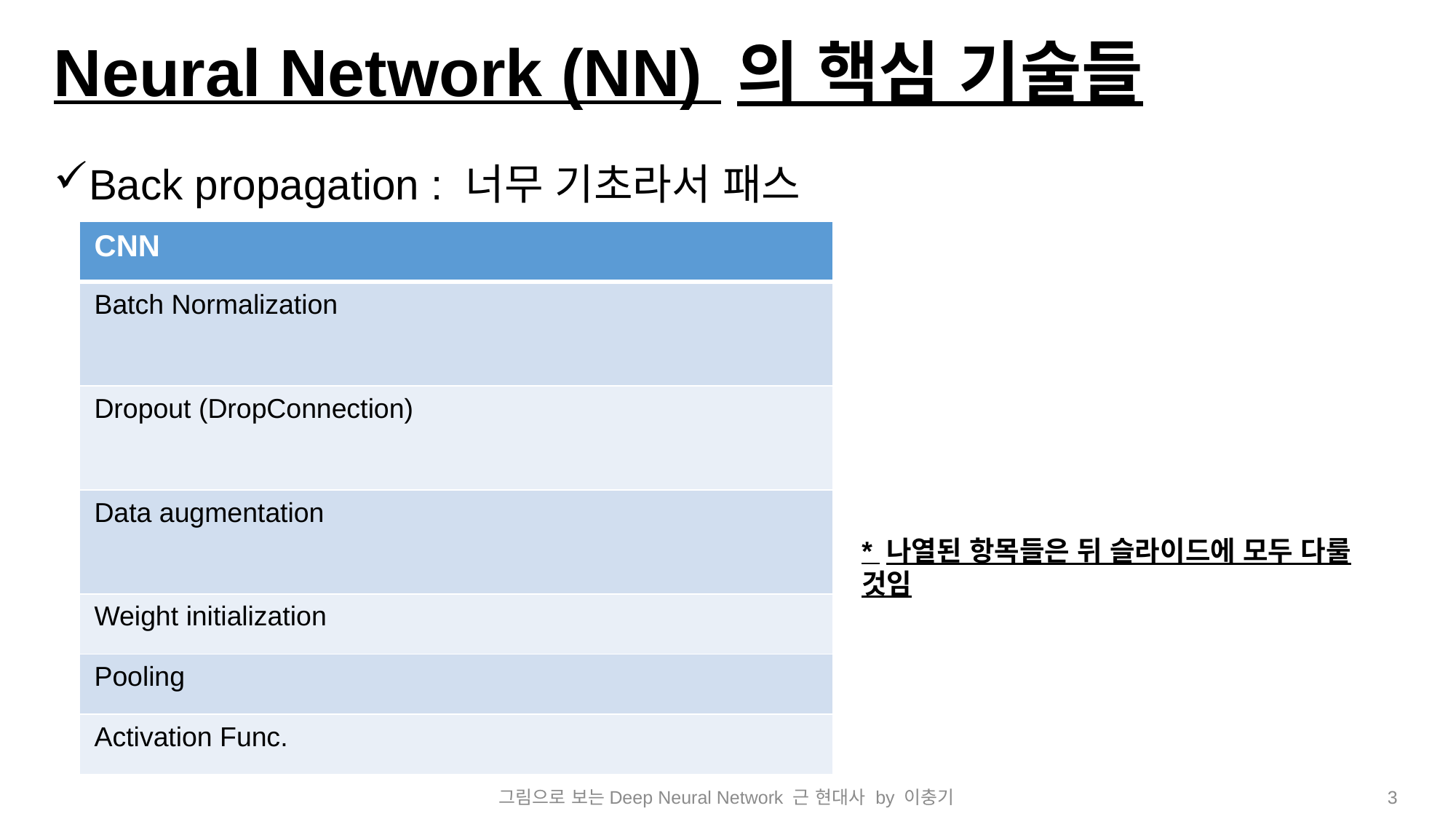

# Neural Network (NN) 의 핵심 기술들
Back propagation : 너무 기초라서 패스

| CNN |
| --- |
| Batch Normalization |
| Dropout (DropConnection) |
| Data augmentation |
| Weight initialization |
| Pooling |
| Activation Func. |
* 나열된 항목들은 뒤 슬라이드에 모두 다룰 것임
그림으로 보는Deep Neural Network 근 현대사 by 이충기
3